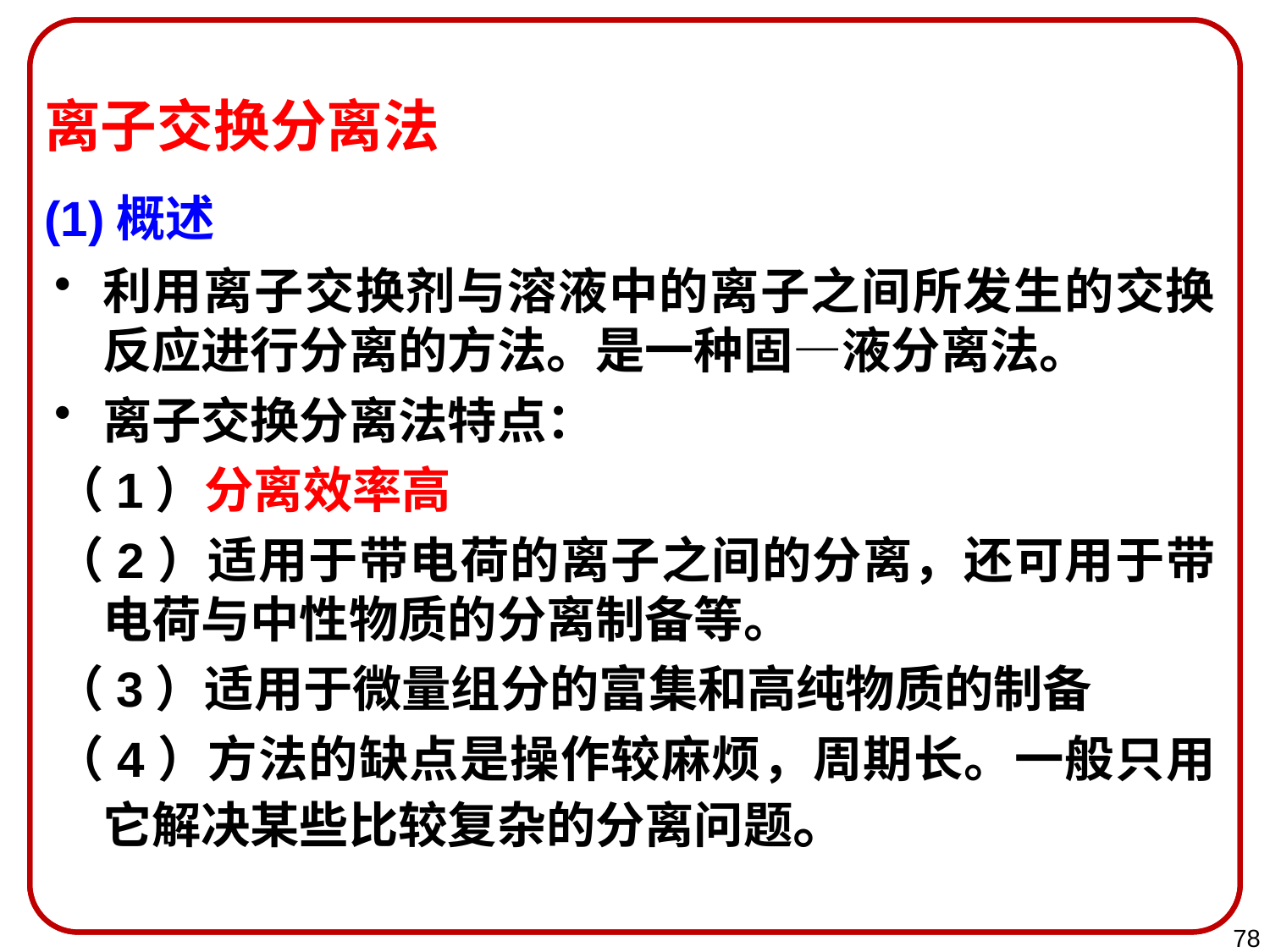

离子交换分离法
(1)概述
利用离子交换剂与溶液中的离子之间所发生的交换反应进行分离的方法。是一种固—液分离法。
离子交换分离法特点：
（1）分离效率高
（2）适用于带电荷的离子之间的分离，还可用于带电荷与中性物质的分离制备等。
（3）适用于微量组分的富集和高纯物质的制备
（4）方法的缺点是操作较麻烦，周期长。一般只用它解决某些比较复杂的分离问题。
78